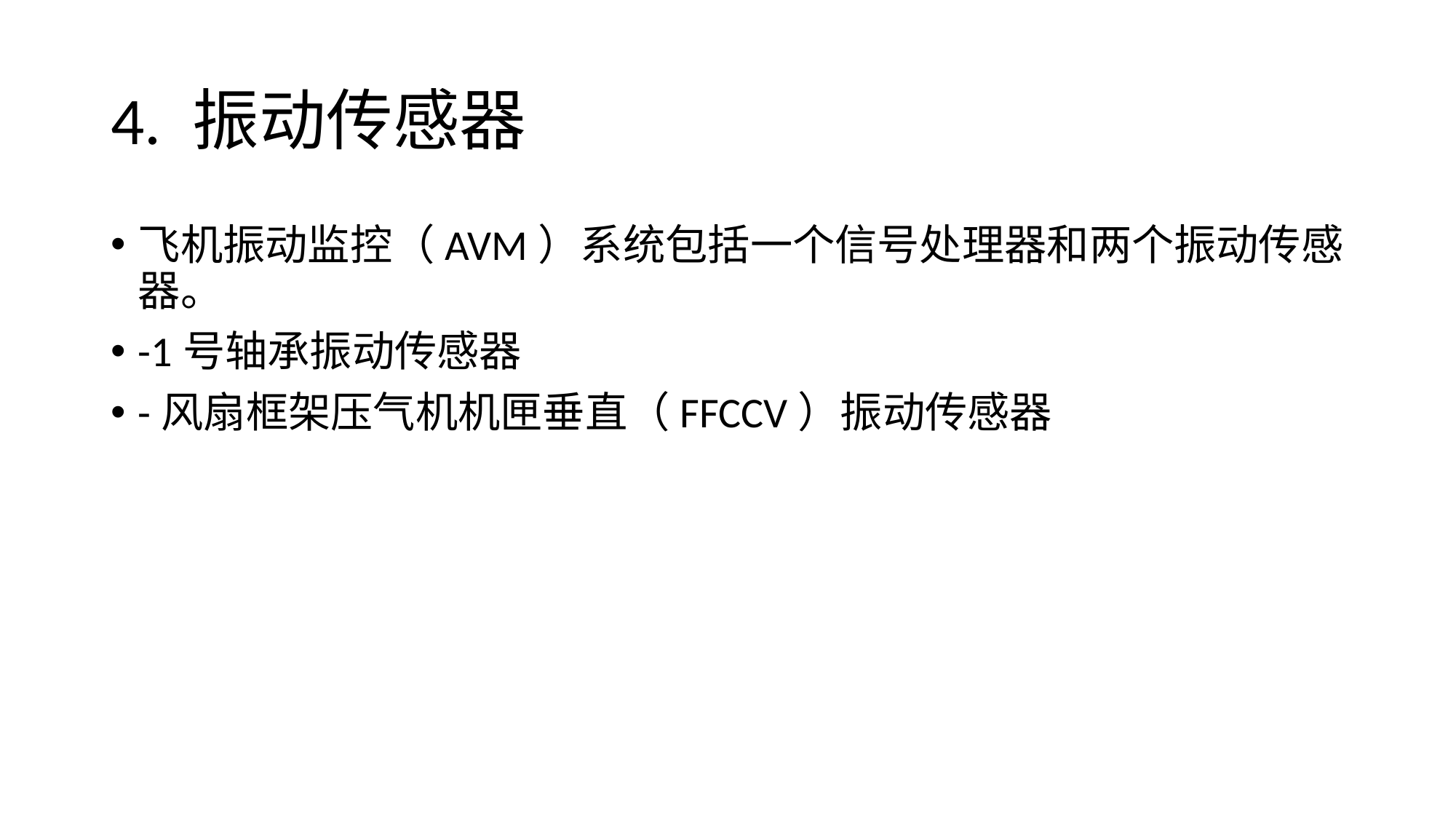

# 4. 振动传感器
飞机振动监控（AVM）系统包括一个信号处理器和两个振动传感器。
-1号轴承振动传感器
-风扇框架压气机机匣垂直（FFCCV）振动传感器